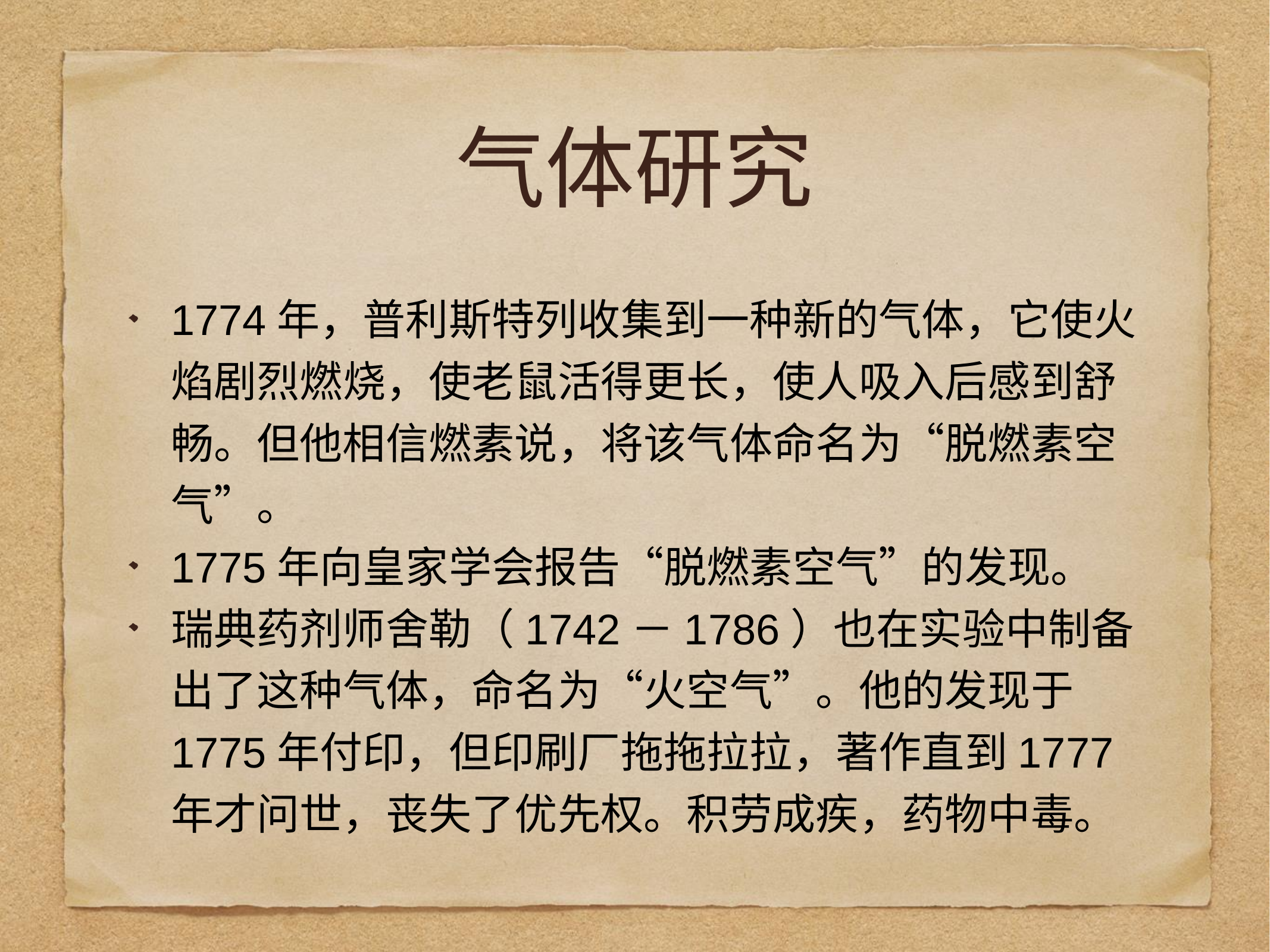

# 气体研究
1774年，普利斯特列收集到一种新的气体，它使火焰剧烈燃烧，使老鼠活得更长，使人吸入后感到舒畅。但他相信燃素说，将该气体命名为“脱燃素空气”。
1775年向皇家学会报告“脱燃素空气”的发现。
瑞典药剂师舍勒（1742－1786）也在实验中制备出了这种气体，命名为“火空气”。他的发现于1775年付印，但印刷厂拖拖拉拉，著作直到1777年才问世，丧失了优先权。积劳成疾，药物中毒。